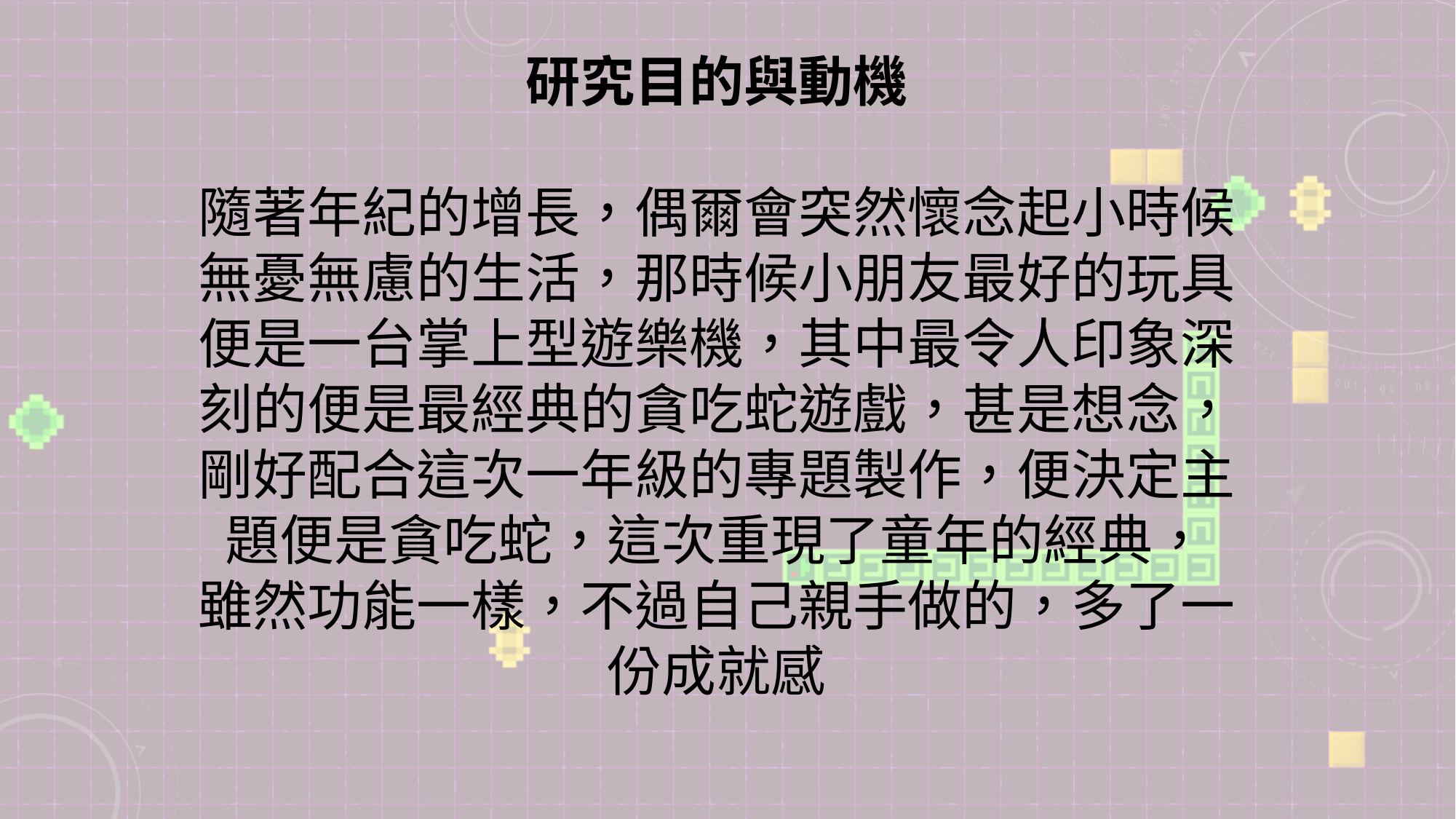

研究目的與動機

隨著年紀的增長，偶爾會突然懷念起小時候
無憂無慮的生活，那時候小朋友最好的玩具
便是一台掌上型遊樂機，其中最令人印象深
刻的便是最經典的貪吃蛇遊戲，甚是想念，
剛好配合這次一年級的專題製作，便決定主
題便是貪吃蛇，這次重現了童年的經典，
雖然功能一樣，不過自己親手做的，多了一
份成就感